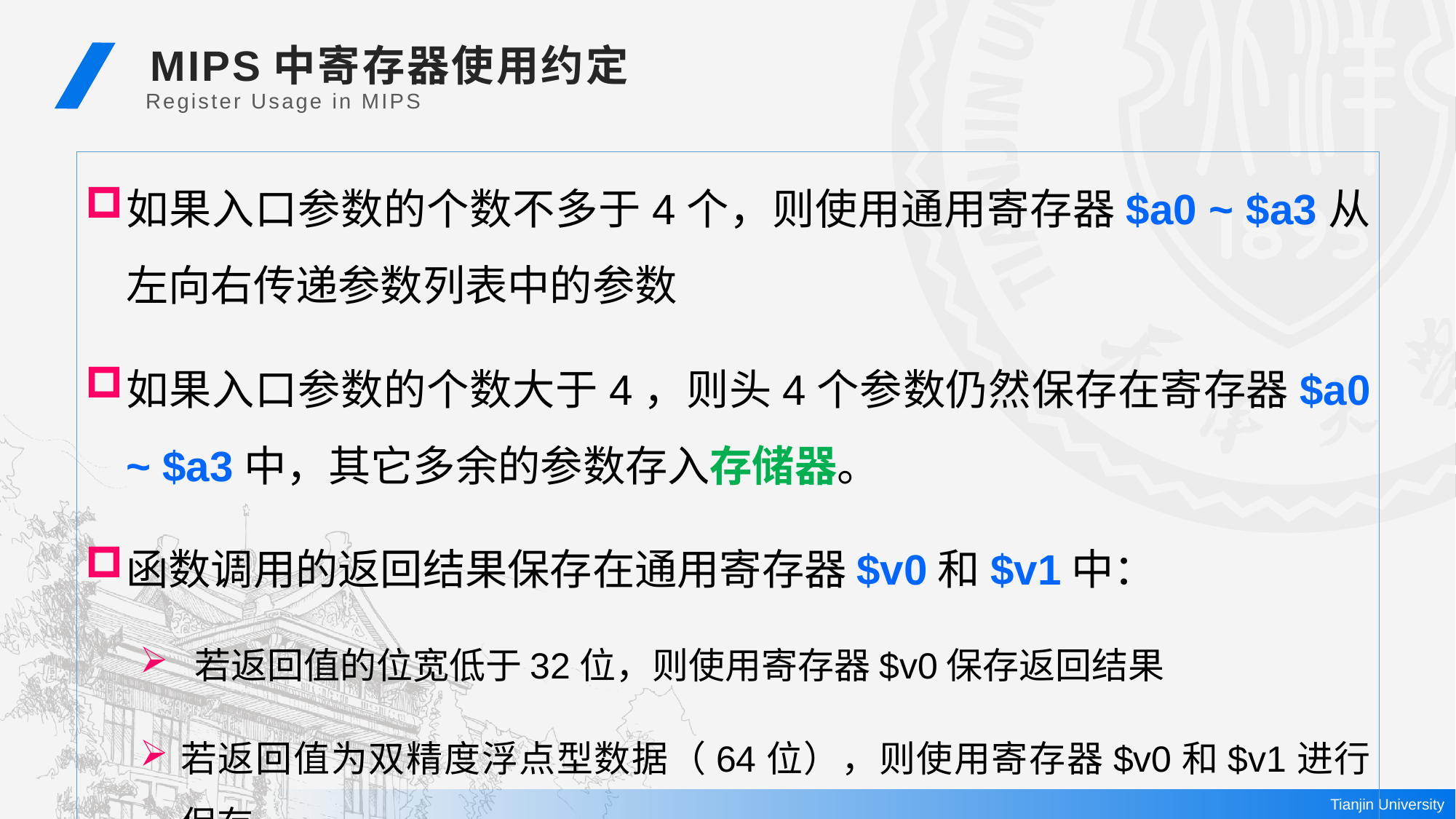

MIPS中寄存器使用约定
Register Usage in MIPS
如果入口参数的个数不多于4个，则使用通用寄存器$a0 ~ $a3从左向右传递参数列表中的参数
如果入口参数的个数大于4，则头4个参数仍然保存在寄存器$a0 ~ $a3中，其它多余的参数存入存储器。
函数调用的返回结果保存在通用寄存器$v0和$v1中：
若返回值的位宽低于32位，则使用寄存器$v0保存返回结果
若返回值为双精度浮点型数据（64位），则使用寄存器$v0和$v1进行保存